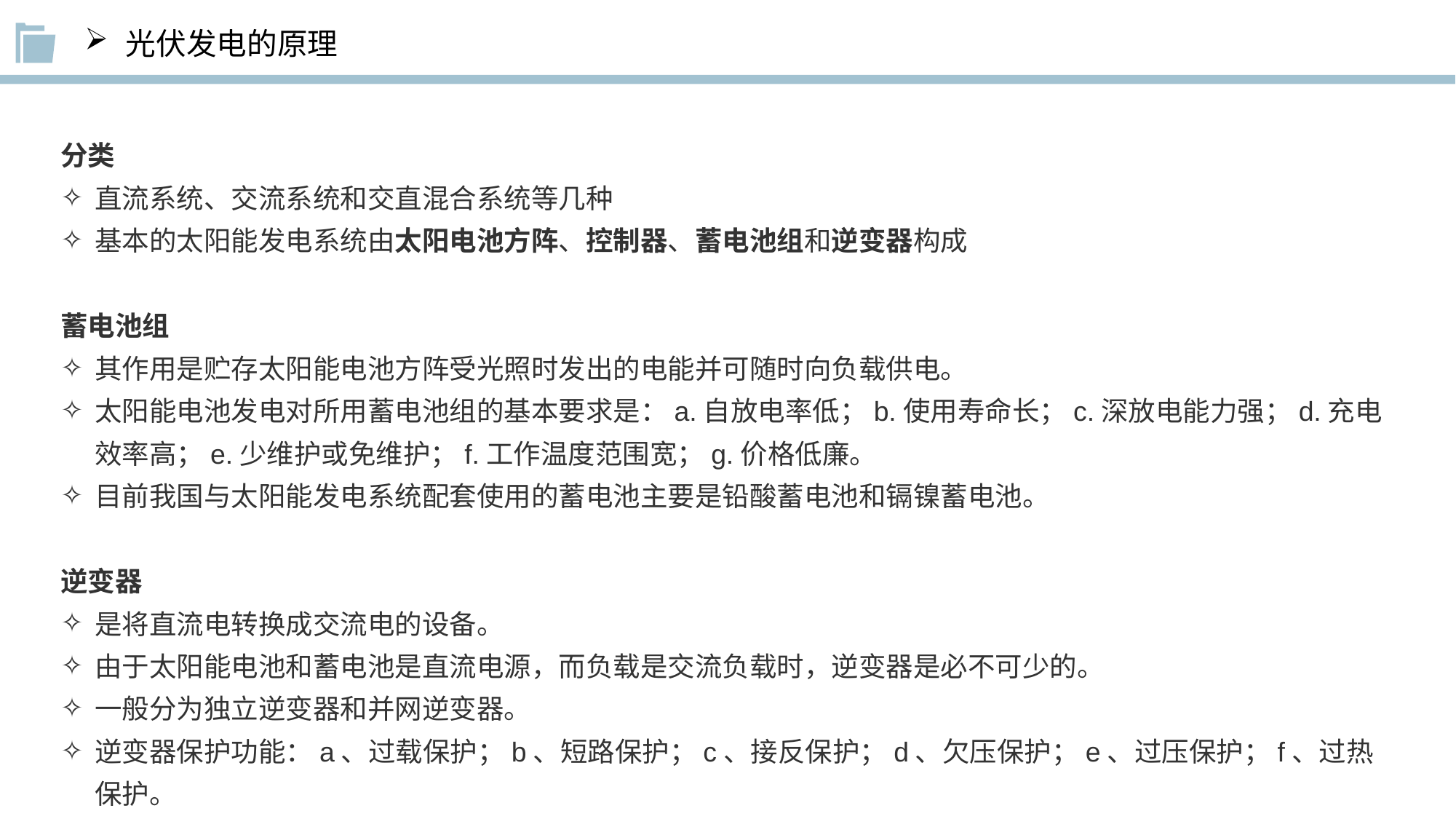

光伏发电的原理

分类
直流系统、交流系统和交直混合系统等几种
基本的太阳能发电系统由太阳电池方阵、控制器、蓄电池组和逆变器构成

蓄电池组
其作用是贮存太阳能电池方阵受光照时发出的电能并可随时向负载供电。
太阳能电池发电对所用蓄电池组的基本要求是：a.自放电率低；b.使用寿命长；c.深放电能力强；d.充电效率高；e.少维护或免维护；f.工作温度范围宽；g.价格低廉。
目前我国与太阳能发电系统配套使用的蓄电池主要是铅酸蓄电池和镉镍蓄电池。

逆变器
是将直流电转换成交流电的设备。
由于太阳能电池和蓄电池是直流电源，而负载是交流负载时，逆变器是必不可少的。
一般分为独立逆变器和并网逆变器。
逆变器保护功能：a、过载保护；b、短路保护；c、接反保护；d、欠压保护；e、过压保护；f、过热保护。